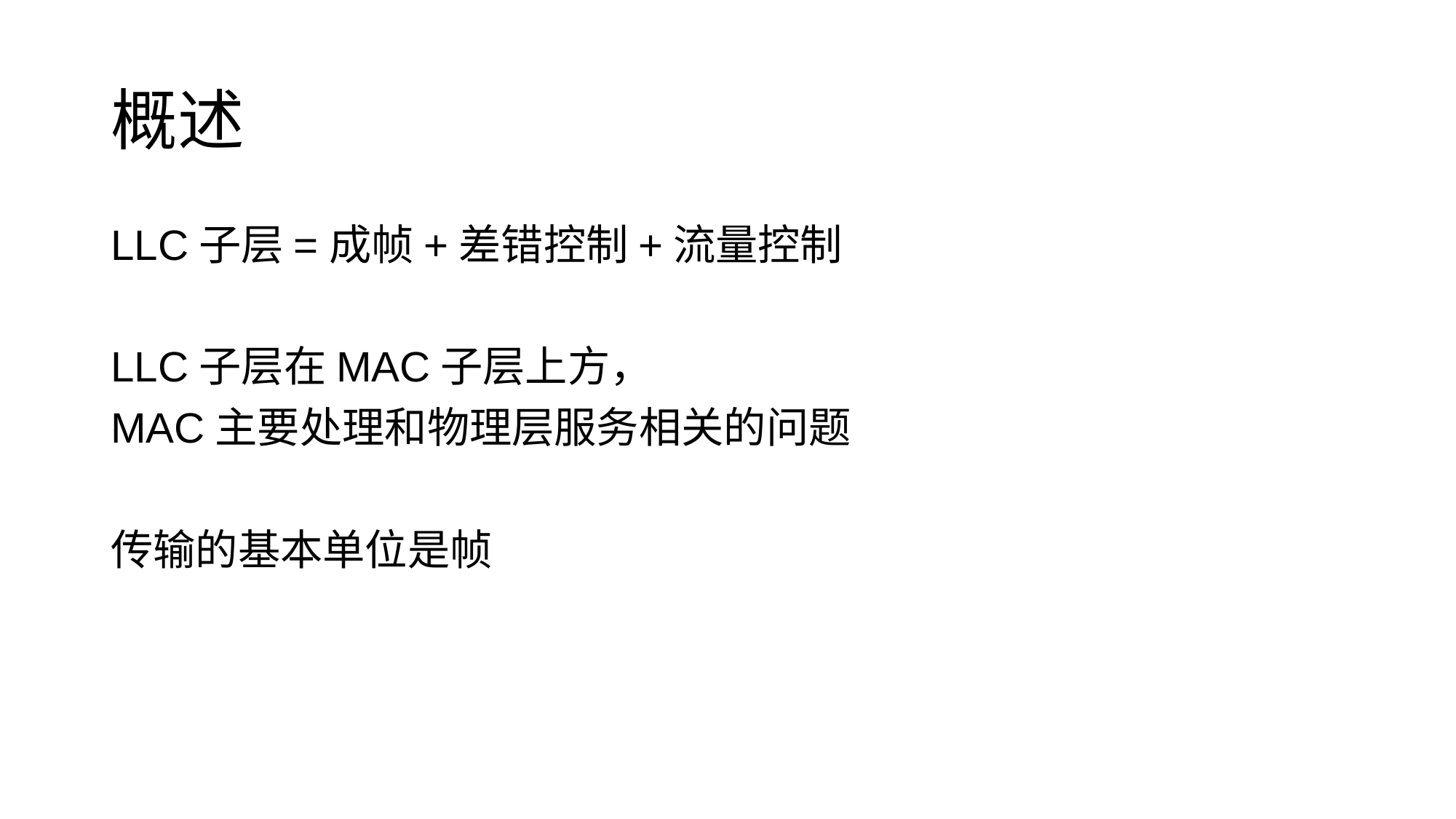

# 概述
LLC子层=成帧+差错控制+流量控制

LLC子层在MAC子层上方，
MAC主要处理和物理层服务相关的问题

传输的基本单位是帧